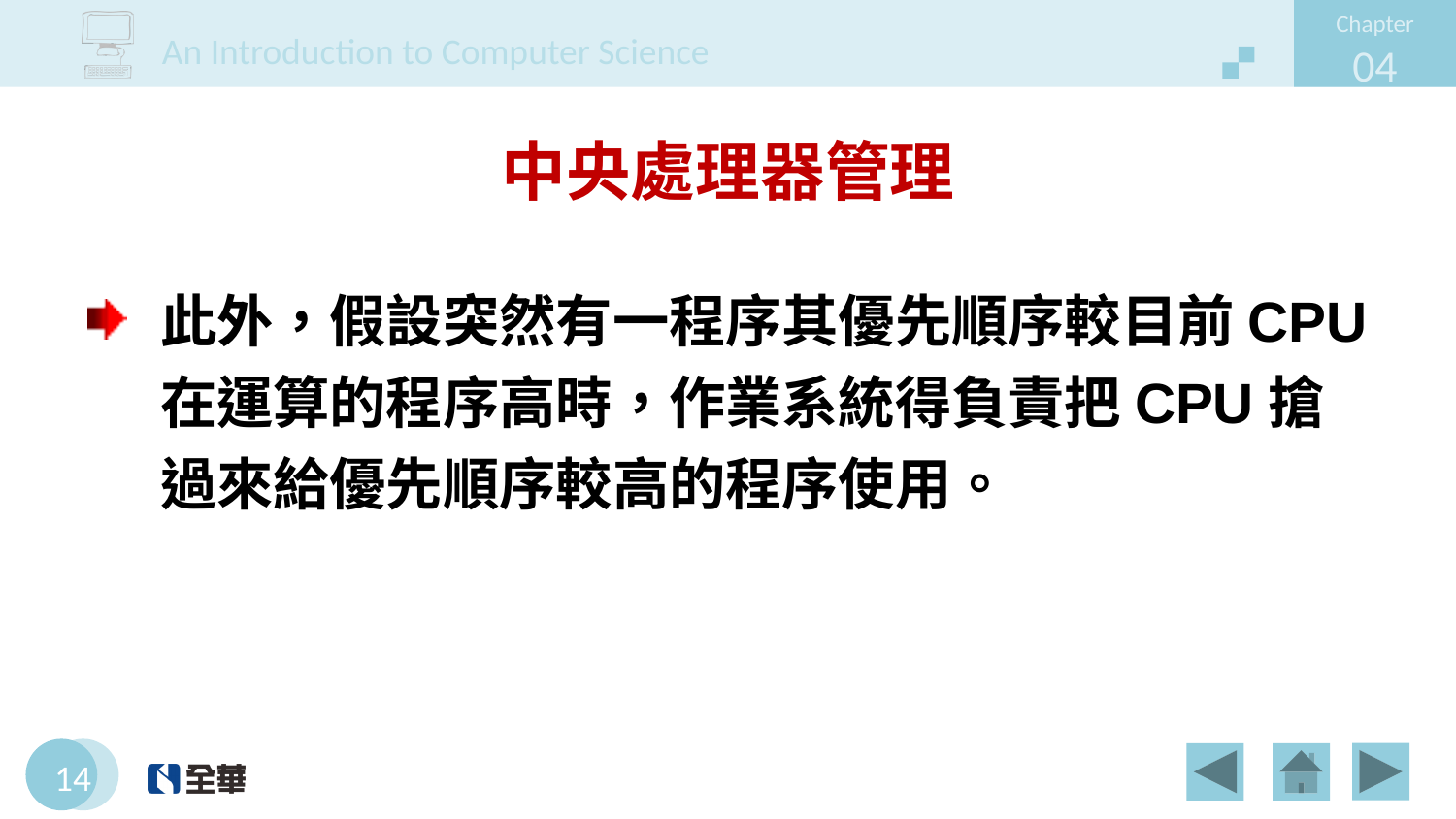

# 中央處理器管理
此外，假設突然有一程序其優先順序較目前CPU 在運算的程序高時，作業系統得負責把CPU搶過來給優先順序較高的程序使用。